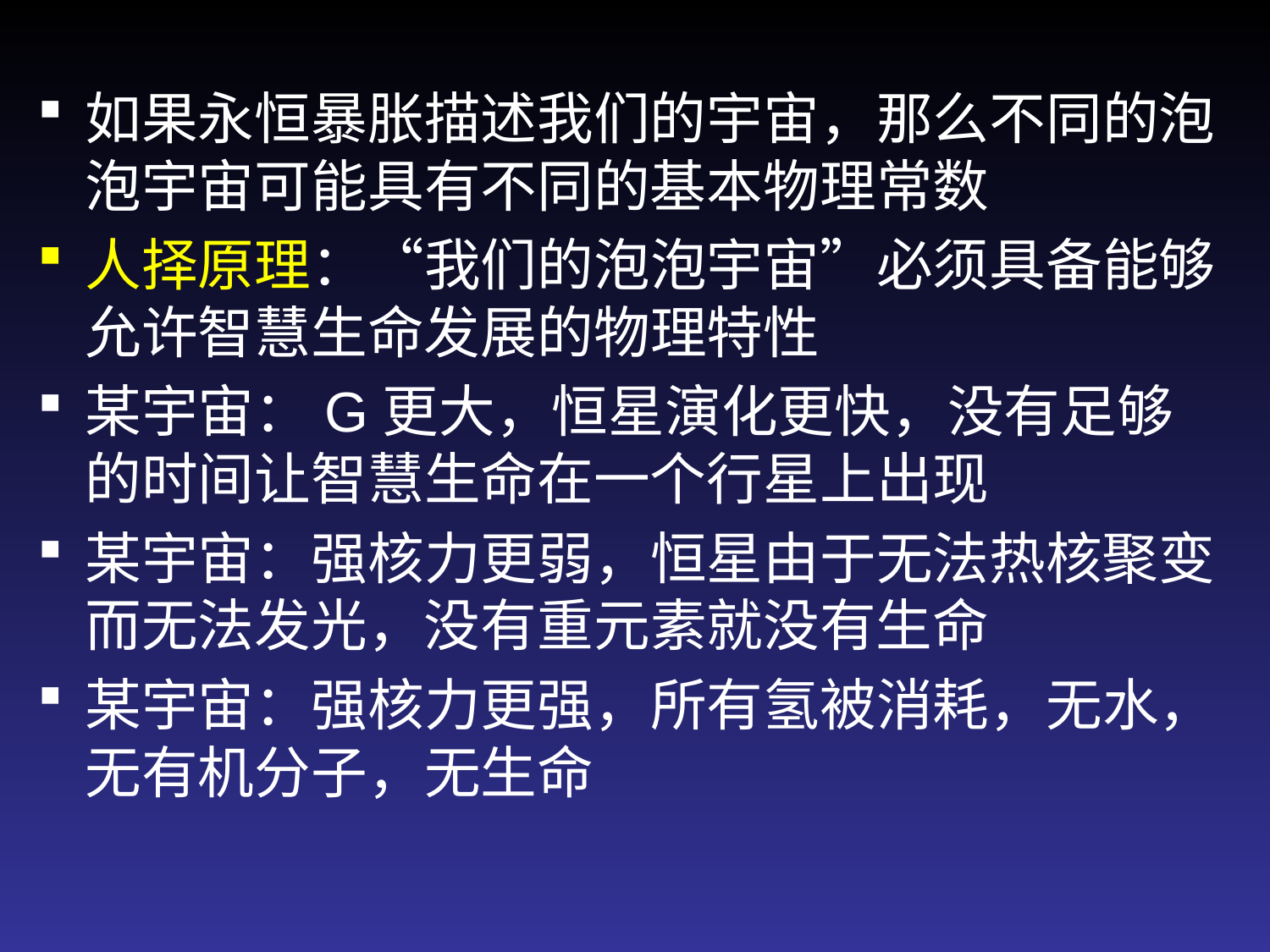

#
如果永恒暴胀描述我们的宇宙，那么不同的泡泡宇宙可能具有不同的基本物理常数
人择原理：“我们的泡泡宇宙”必须具备能够允许智慧生命发展的物理特性
某宇宙：G更大，恒星演化更快，没有足够的时间让智慧生命在一个行星上出现
某宇宙：强核力更弱，恒星由于无法热核聚变而无法发光，没有重元素就没有生命
某宇宙：强核力更强，所有氢被消耗，无水，无有机分子，无生命